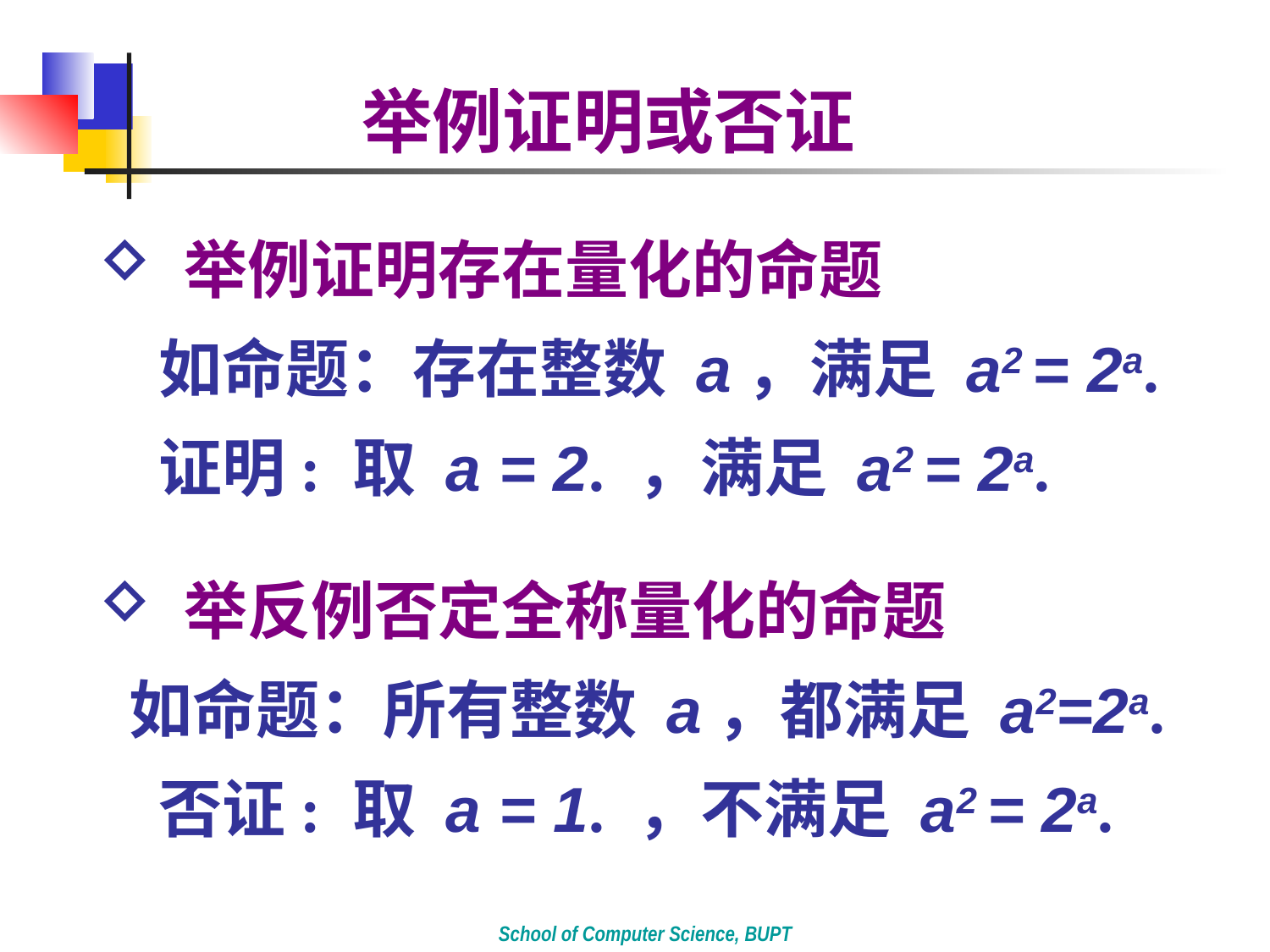

举例证明或否证
 举例证明存在量化的命题
 如命题：存在整数 a，满足 a2 = 2a.
 证明: 取 a = 2. ，满足 a2 = 2a.

 举反例否定全称量化的命题
如命题：所有整数 a，都满足 a2=2a.
 否证: 取 a = 1. ，不满足 a2 = 2a.

School of Computer Science, BUPT
59